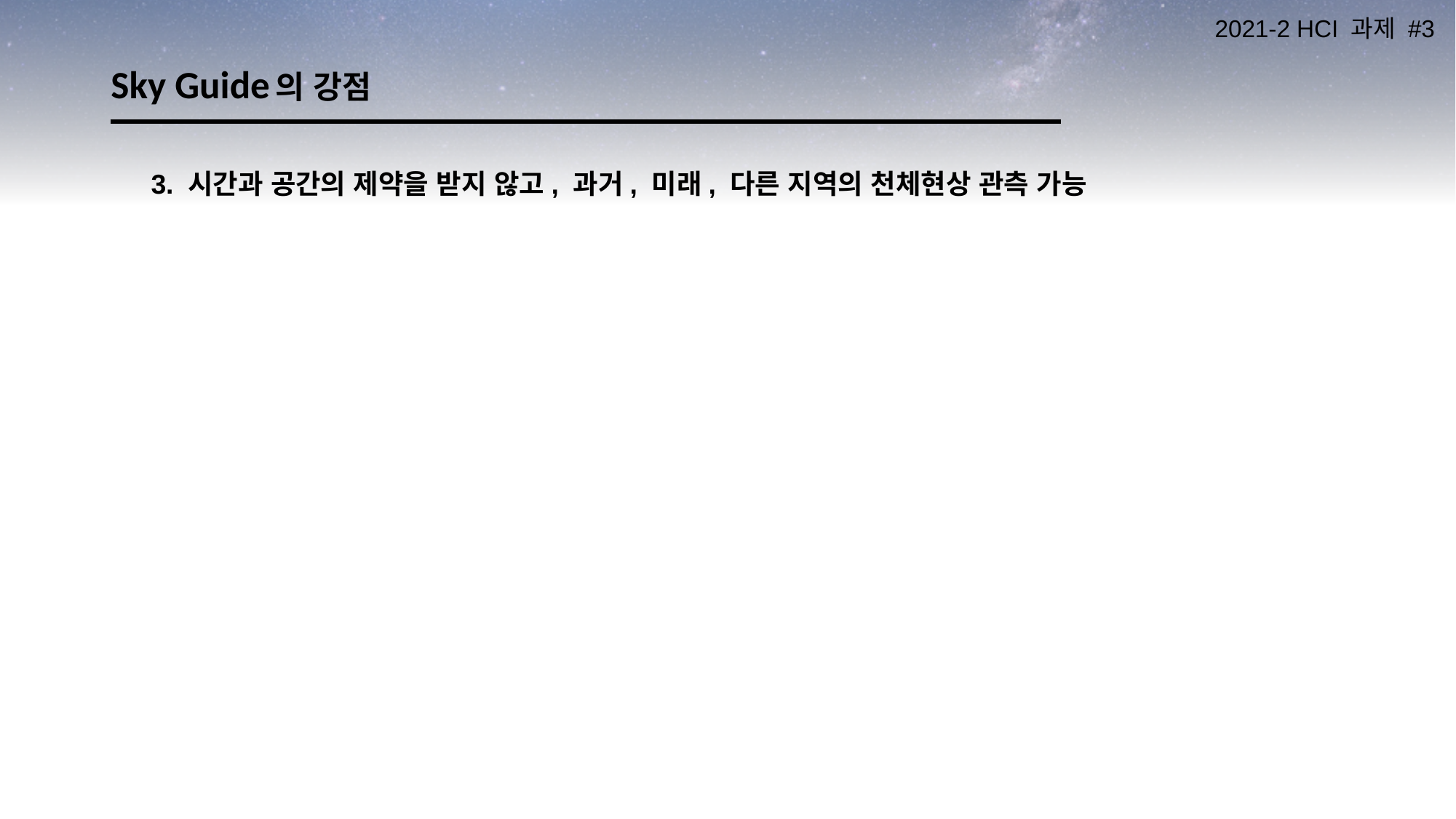

# Sky Guide의 강점
3. 시간과 공간의 제약을 받지 않고, 과거, 미래, 다른 지역의 천체현상 관측 가능